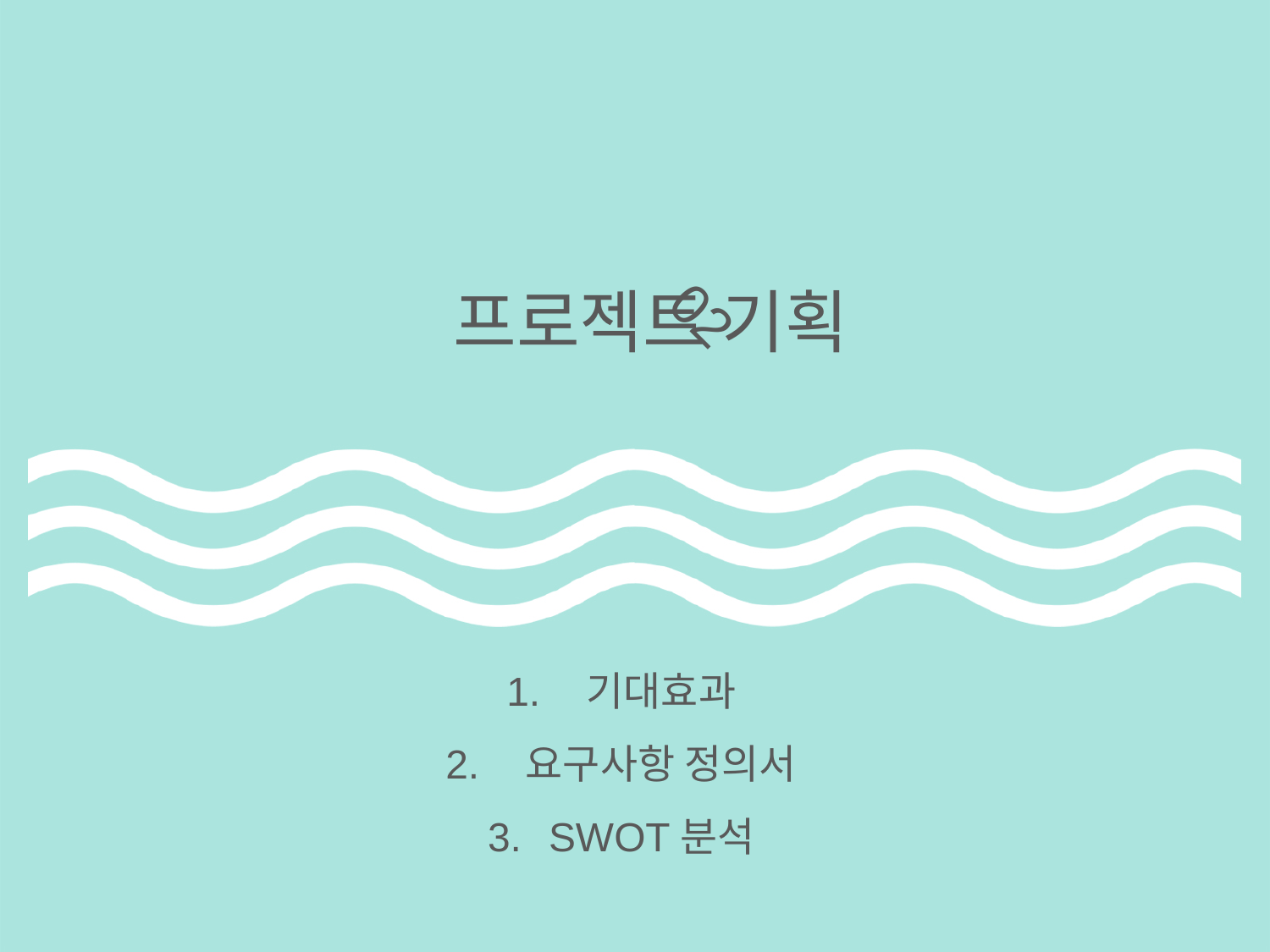

02
 프로젝트 기획
 기대효과
 요구사항 정의서
SWOT분석